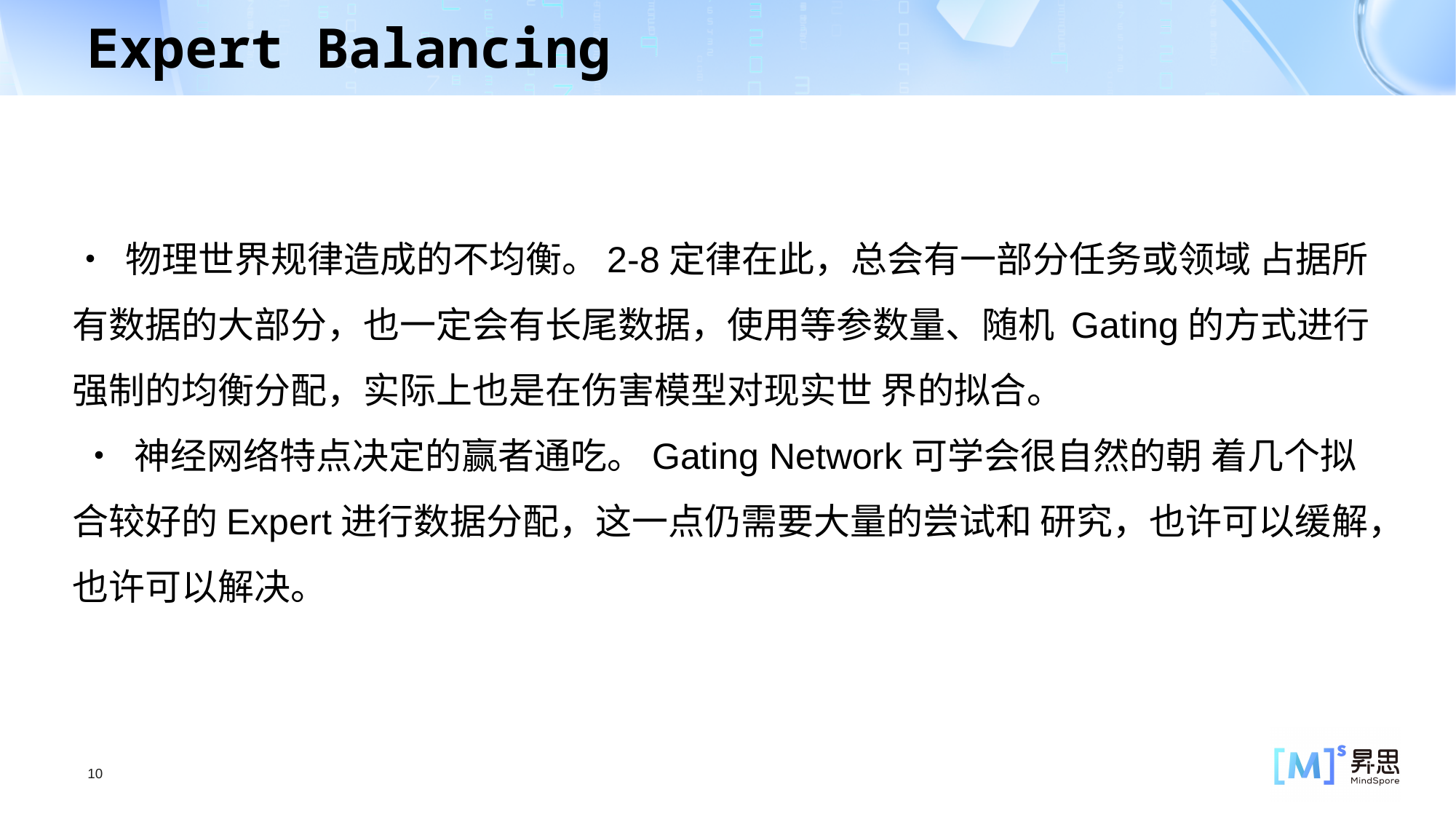

Expert Balancing
• 物理世界规律造成的不均衡。2-8定律在此，总会有⼀部分任务或领域 占据所有数据的⼤部分，也⼀定会有⻓尾数据，使⽤等参数量、随机 Gating的⽅式进⾏强制的均衡分配，实际上也是在伤害模型对现实世 界的拟合。
 • 神经⽹络特点决定的赢者通吃。Gating Network可学会很⾃然的朝 着⼏个拟合较好的Expert进⾏数据分配，这⼀点仍需要⼤量的尝试和 研究，也许可以缓解，也许可以解决。